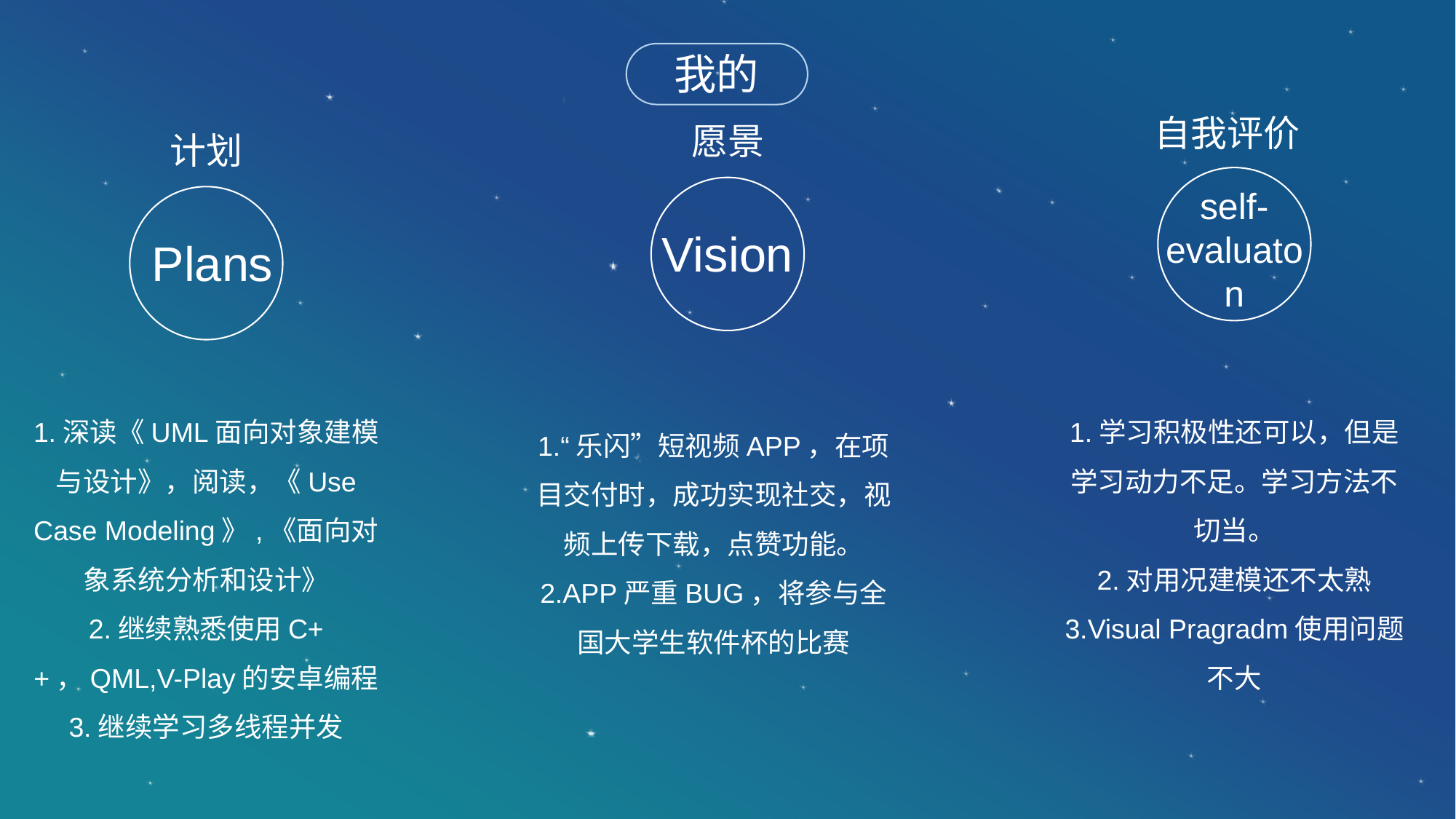

我的

自我评价

self-evaluaton
愿景

Vision
计划

Plans
1.深读《UML面向对象建模与设计》，阅读，《Use Case Modeling》,《面向对象系统分析和设计》
2.继续熟悉使用C++，QML,V-Play的安卓编程
3.继续学习多线程并发
1.学习积极性还可以，但是学习动力不足。学习方法不切当。
2.对用况建模还不太熟
3.Visual Pragradm使用问题不大
1.“乐闪”短视频APP，在项目交付时，成功实现社交，视频上传下载，点赞功能。
2.APP严重BUG，将参与全国大学生软件杯的比赛